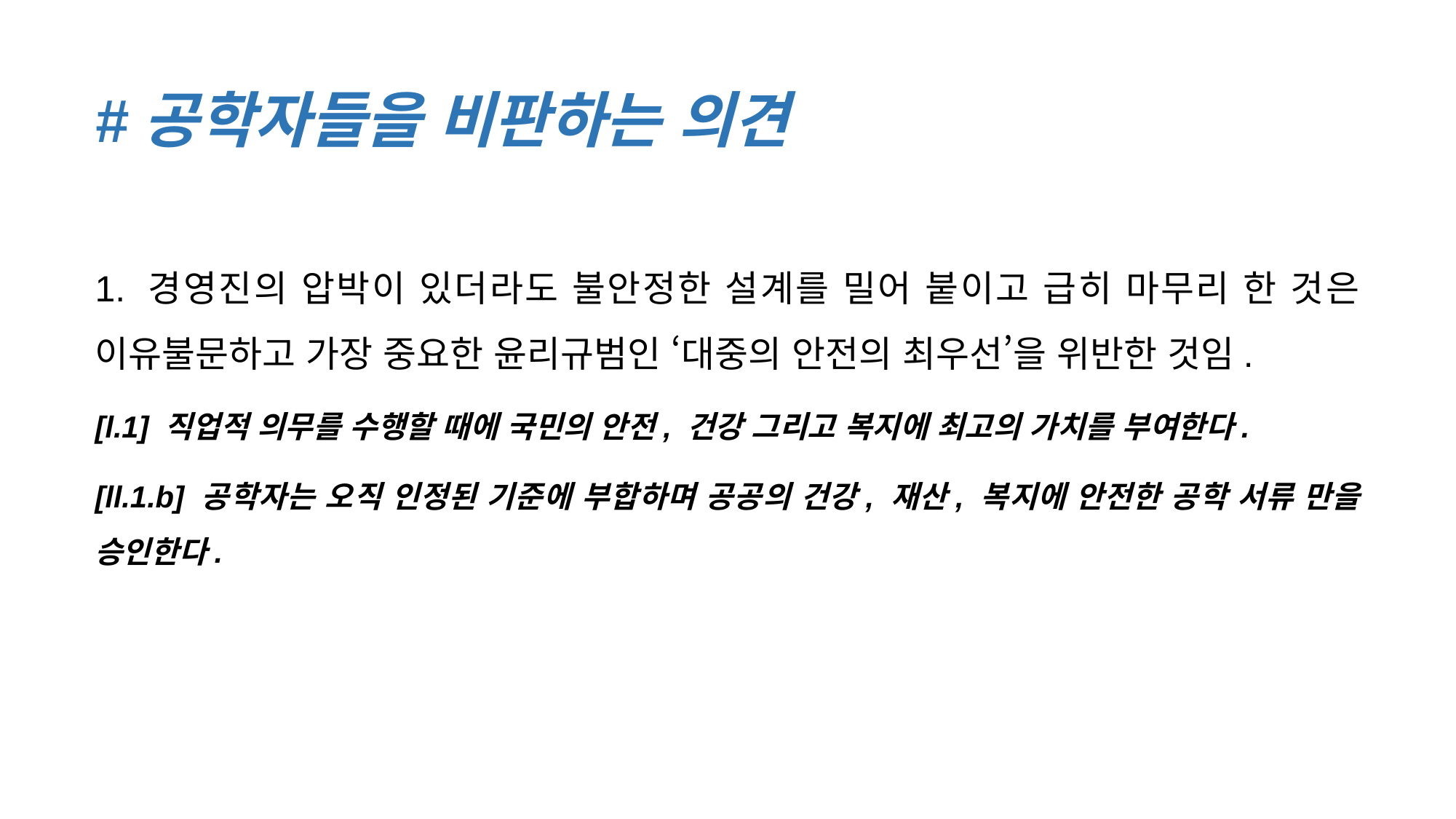

# #공학자들을 비판하는 의견
1. 경영진의 압박이 있더라도 불안정한 설계를 밀어 붙이고 급히 마무리 한 것은 이유불문하고 가장 중요한 윤리규범인 ‘대중의 안전의 최우선’을 위반한 것임.
[l.1] 직업적 의무를 수행할 때에 국민의 안전, 건강 그리고 복지에 최고의 가치를 부여한다.
[ll.1.b] 공학자는 오직 인정된 기준에 부합하며 공공의 건강, 재산, 복지에 안전한 공학 서류 만을 승인한다.